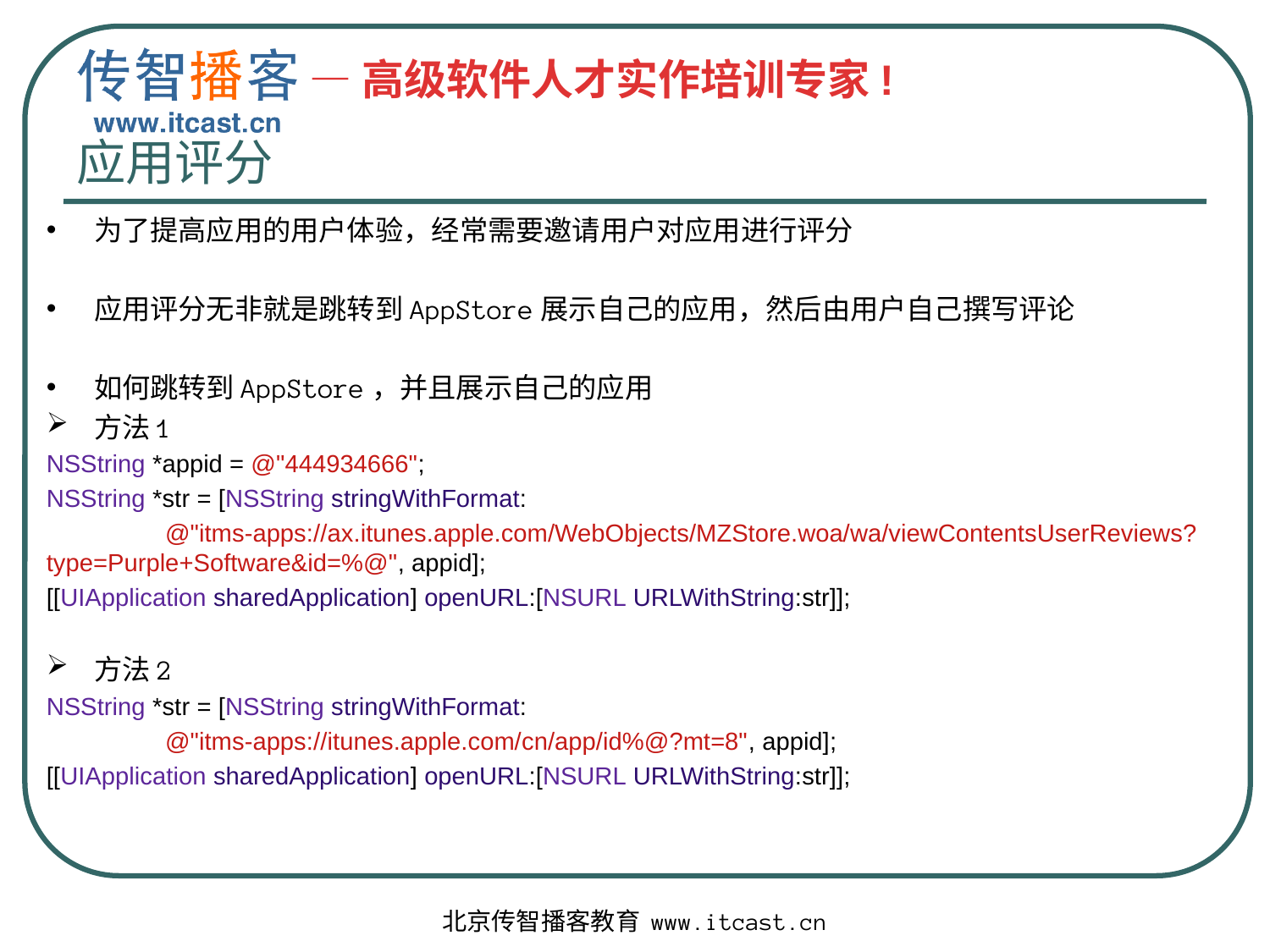

# 应用评分
为了提高应用的用户体验，经常需要邀请用户对应用进行评分

应用评分无非就是跳转到AppStore展示自己的应用，然后由用户自己撰写评论

如何跳转到AppStore，并且展示自己的应用
方法1
NSString *appid = @"444934666";
NSString *str = [NSString stringWithFormat:
                 @"itms-apps://ax.itunes.apple.com/WebObjects/MZStore.woa/wa/viewContentsUserReviews?type=Purple+Software&id=%@", appid];
[[UIApplication sharedApplication] openURL:[NSURL URLWithString:str]];

方法2
NSString *str = [NSString stringWithFormat:
                 @"itms-apps://itunes.apple.com/cn/app/id%@?mt=8", appid];
[[UIApplication sharedApplication] openURL:[NSURL URLWithString:str]];